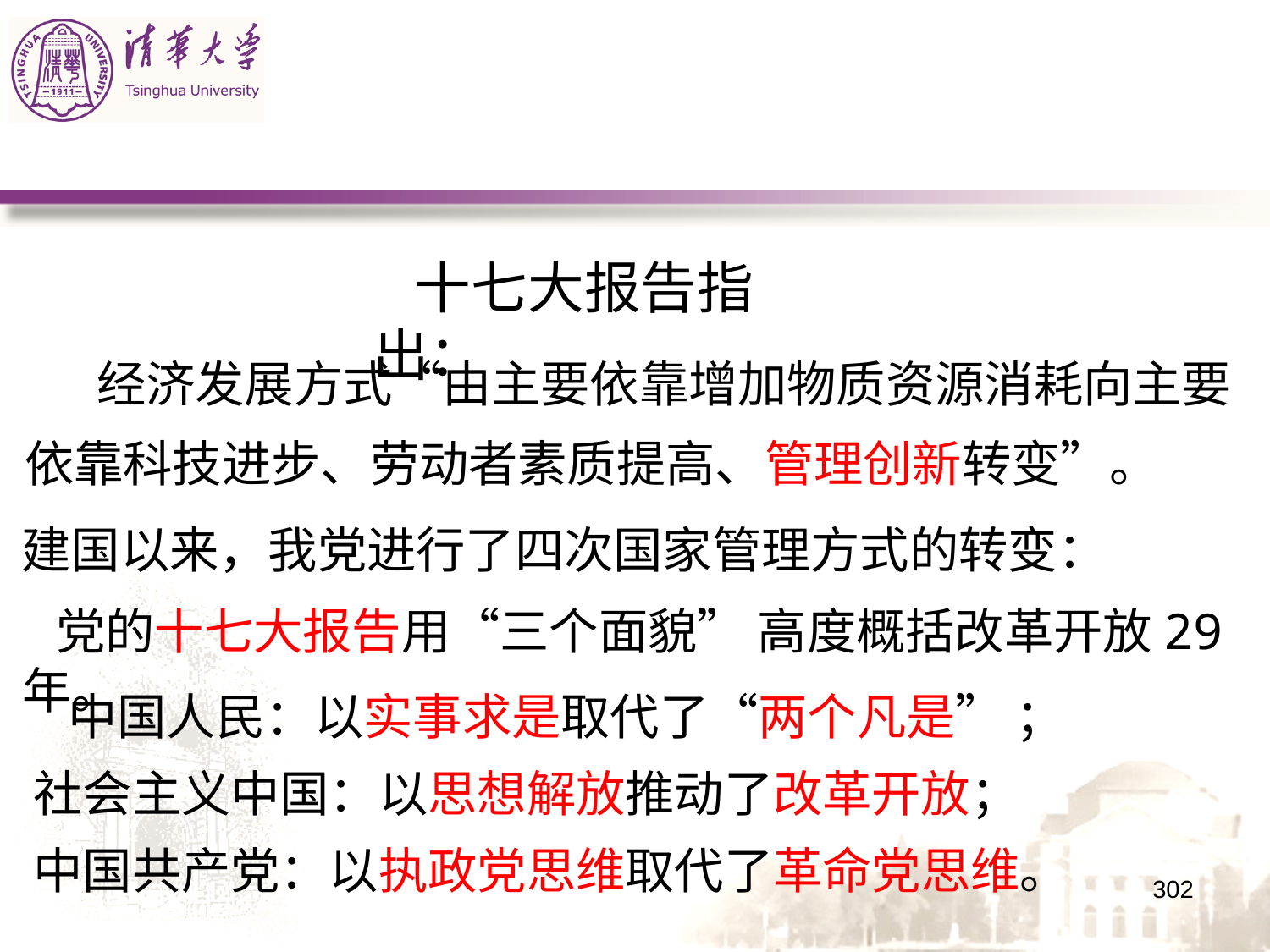

十七大报告指出：
    经济发展方式“由主要依靠增加物质资源消耗向主要依靠科技进步、劳动者素质提高、管理创新转变”。
    建国以来，我党进行了四次国家管理方式的转变：
  党的十七大报告用“三个面貌” 高度概括改革开放29年。
       中国人民：以实事求是取代了“两个凡是” ；
    社会主义中国：以思想解放推动了改革开放；
    中国共产党：以执政党思维取代了革命党思维。
302